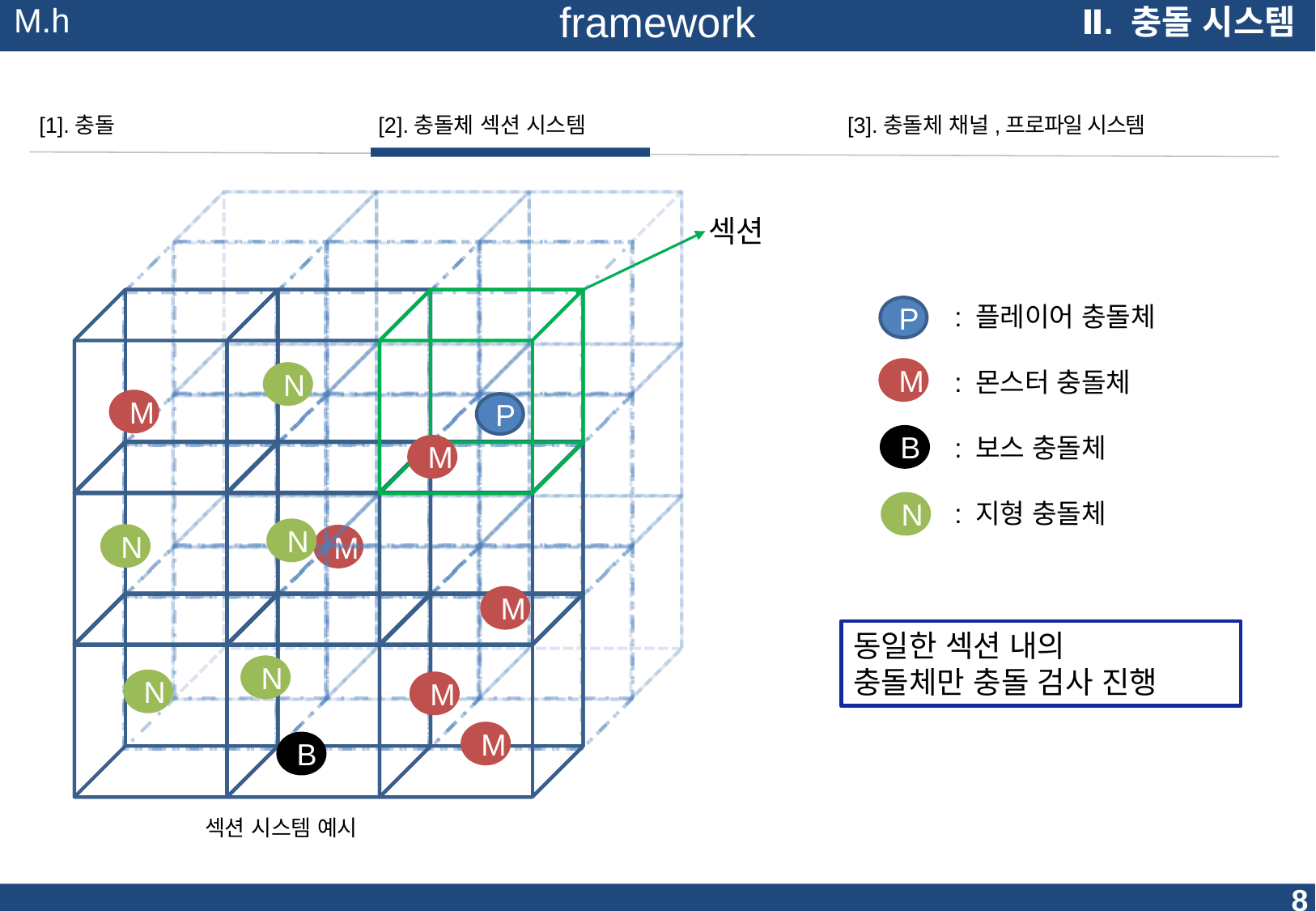

framework
M.h
Ⅱ. 충돌 시스템

[1].충돌
[2].충돌체 섹션 시스템
[3].충돌체 채널,프로파일 시스템

섹션

|  | : 플레이어 충돌체 |
| --- | --- |
|  | : 몬스터 충돌체 |
|  | : 보스 충돌체 |
|  | : 지형 충돌체 |

M
P

P
M
N
B
M
N
N
N
M
M
동일한 섹션 내의
충돌체만 충돌 검사 진행
N
N
M
M
B
섹션 시스템 예시
8